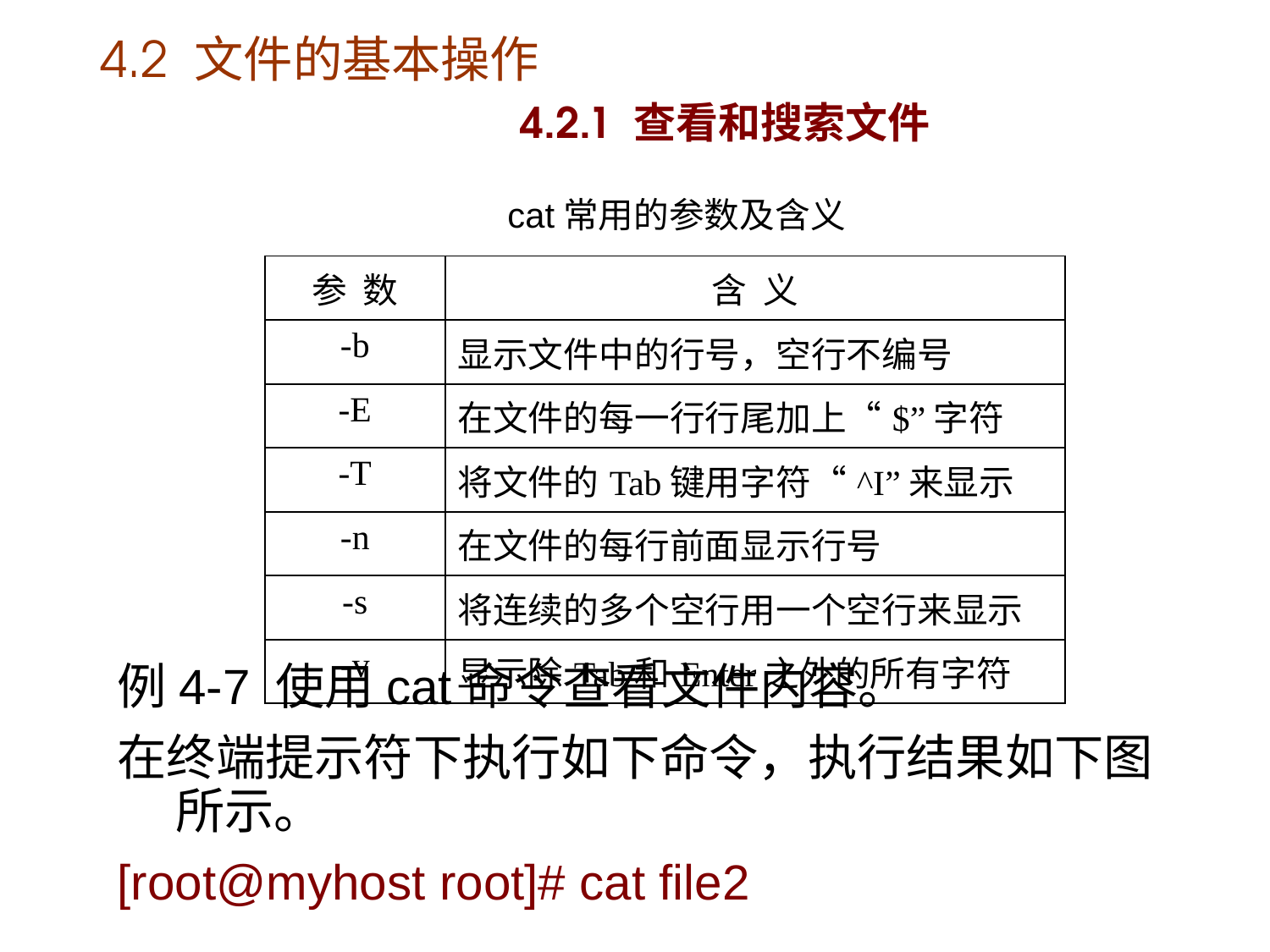

# 4.2 文件的基本操作 4.2.1 查看和搜索文件
cat常用的参数及含义
| 参 数 | 含 义 |
| --- | --- |
| -b | 显示文件中的行号，空行不编号 |
| -E | 在文件的每一行行尾加上“$”字符 |
| -T | 将文件的Tab键用字符“^I”来显示 |
| -n | 在文件的每行前面显示行号 |
| -s | 将连续的多个空行用一个空行来显示 |
| -v | 显示除Tab和Enter之外的所有字符 |
例4-7 使用cat命令查看文件内容。
在终端提示符下执行如下命令，执行结果如下图所示。
[root@myhost root]# cat file2